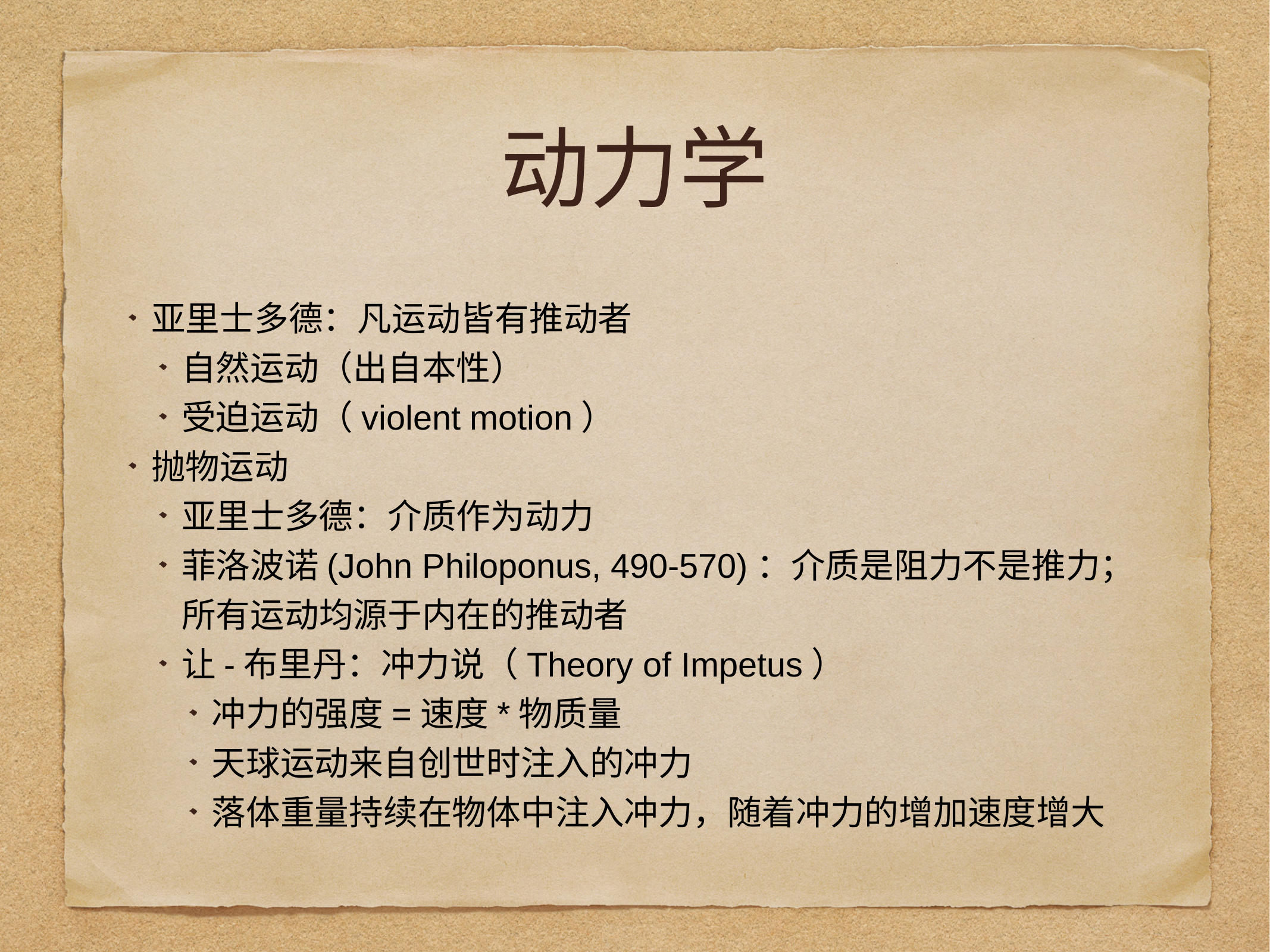

# 动力学
亚里士多德：凡运动皆有推动者
自然运动（出自本性）
受迫运动（violent motion）
抛物运动
亚里士多德：介质作为动力
菲洛波诺(John Philoponus, 490-570)：介质是阻力不是推力；所有运动均源于内在的推动者
让-布里丹：冲力说（Theory of Impetus）
冲力的强度=速度*物质量
天球运动来自创世时注入的冲力
落体重量持续在物体中注入冲力，随着冲力的增加速度增大